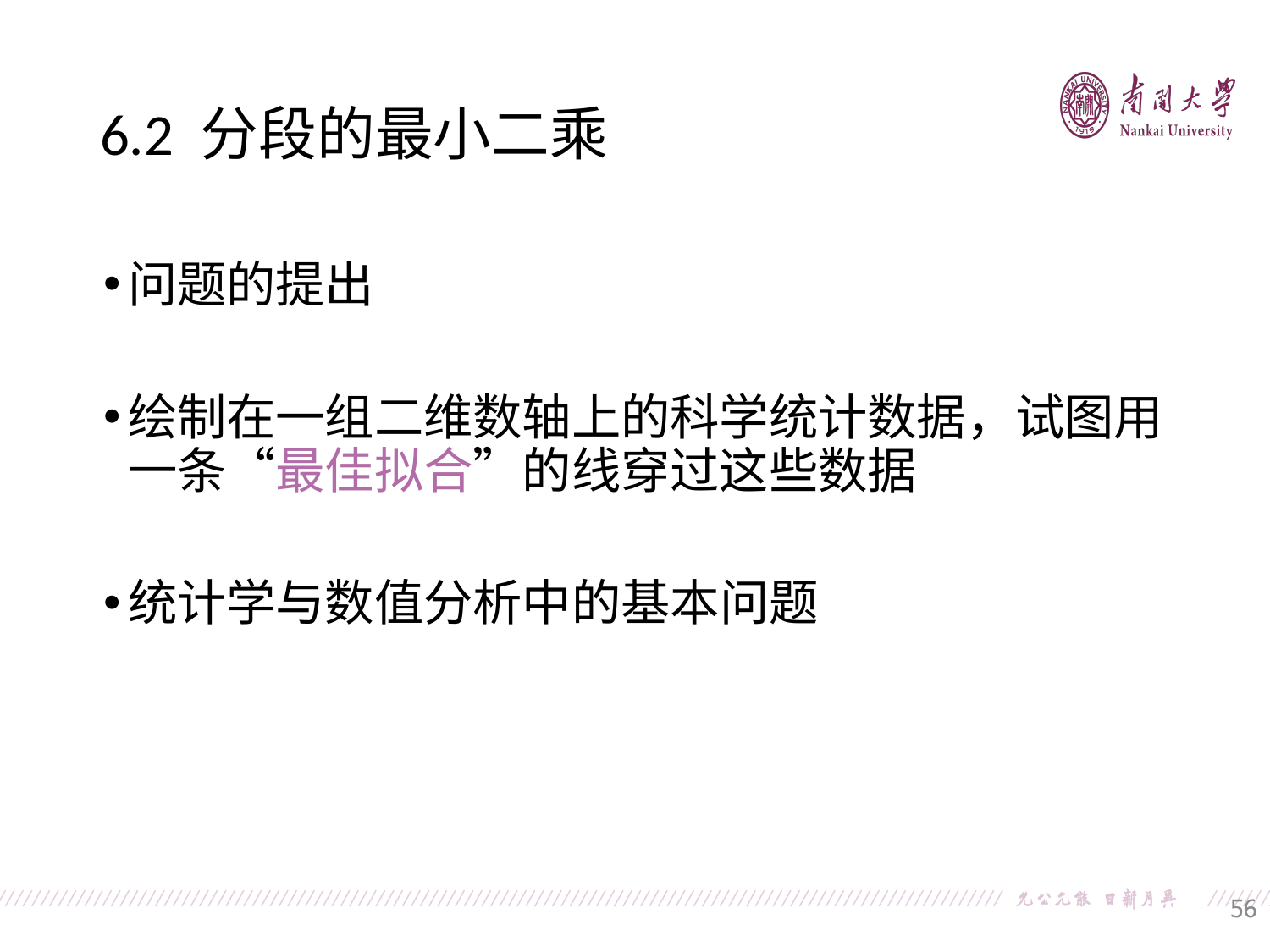

6.2 分段的最小二乘
问题的提出

绘制在一组二维数轴上的科学统计数据，试图用一条“最佳拟合”的线穿过这些数据

统计学与数值分析中的基本问题
56